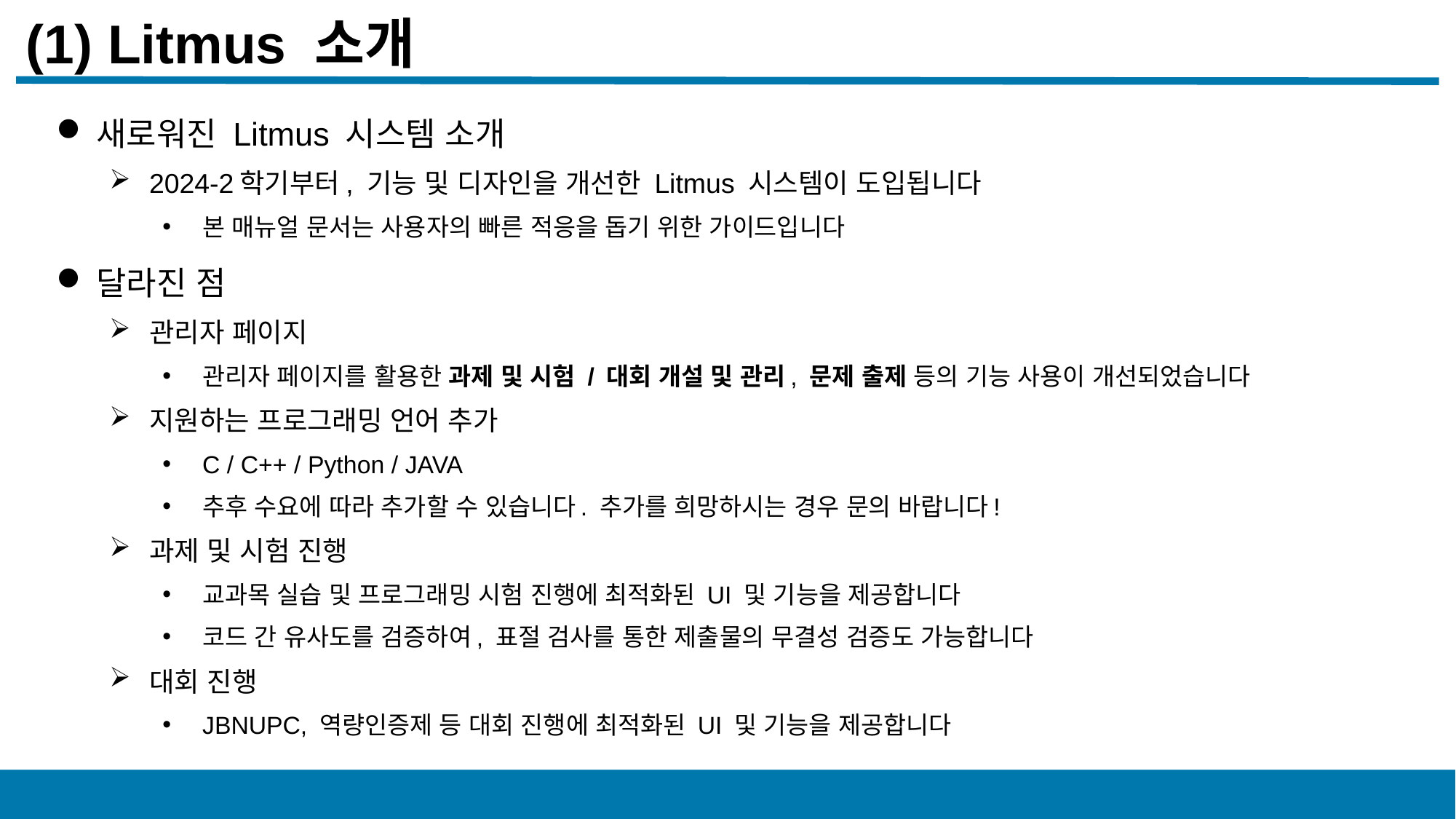

# (1) Litmus 소개
새로워진 Litmus 시스템 소개
2024-2학기부터, 기능 및 디자인을 개선한 Litmus 시스템이 도입됩니다
본 매뉴얼 문서는 사용자의 빠른 적응을 돕기 위한 가이드입니다
달라진 점
관리자 페이지
관리자 페이지를 활용한 과제 및 시험 / 대회 개설 및 관리, 문제 출제 등의 기능 사용이 개선되었습니다
지원하는 프로그래밍 언어 추가
C / C++ / Python / JAVA
추후 수요에 따라 추가할 수 있습니다. 추가를 희망하시는 경우 문의 바랍니다!
과제 및 시험 진행
교과목 실습 및 프로그래밍 시험 진행에 최적화된 UI 및 기능을 제공합니다
코드 간 유사도를 검증하여, 표절 검사를 통한 제출물의 무결성 검증도 가능합니다
대회 진행
JBNUPC, 역량인증제 등 대회 진행에 최적화된 UI 및 기능을 제공합니다